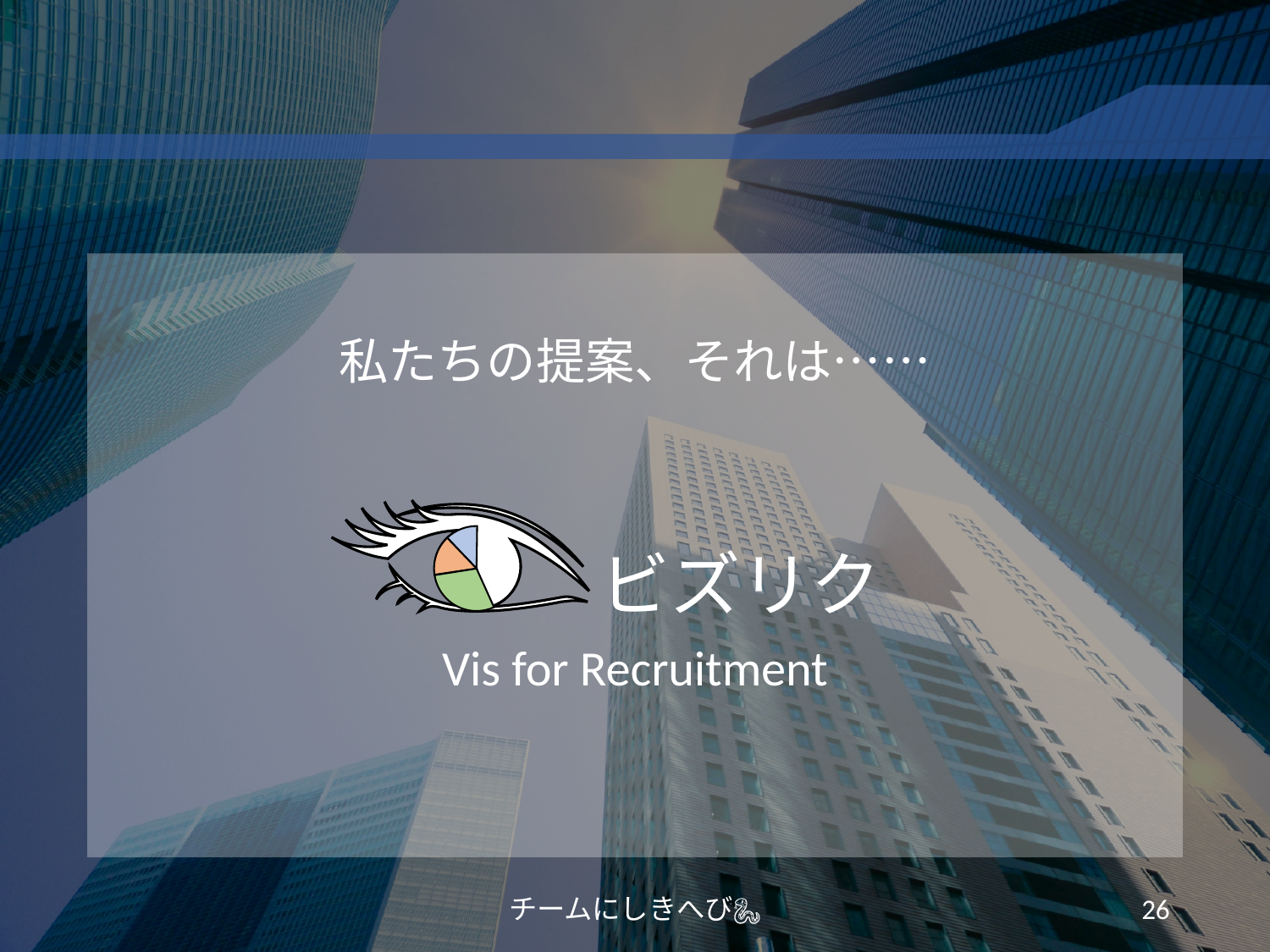

#

私たちの提案、それは……

　　　ビズリク
Vis for Recruitment

チームにしきへび🐍
26